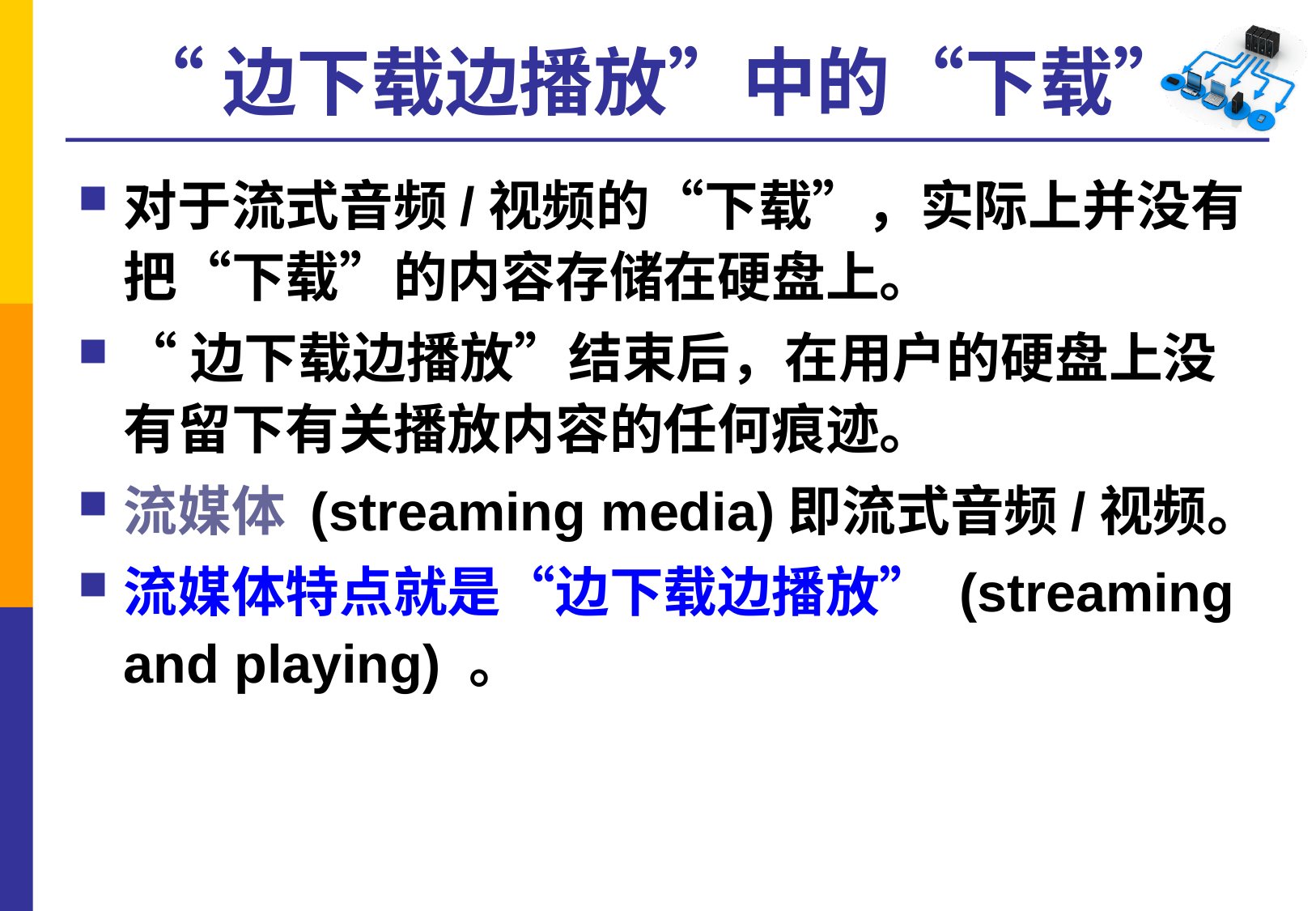

# “边下载边播放”中的“下载”
对于流式音频/视频的“下载”，实际上并没有把“下载”的内容存储在硬盘上。
“边下载边播放”结束后，在用户的硬盘上没有留下有关播放内容的任何痕迹。
流媒体 (streaming media)即流式音频/视频。
流媒体特点就是“边下载边播放” (streaming and playing) 。